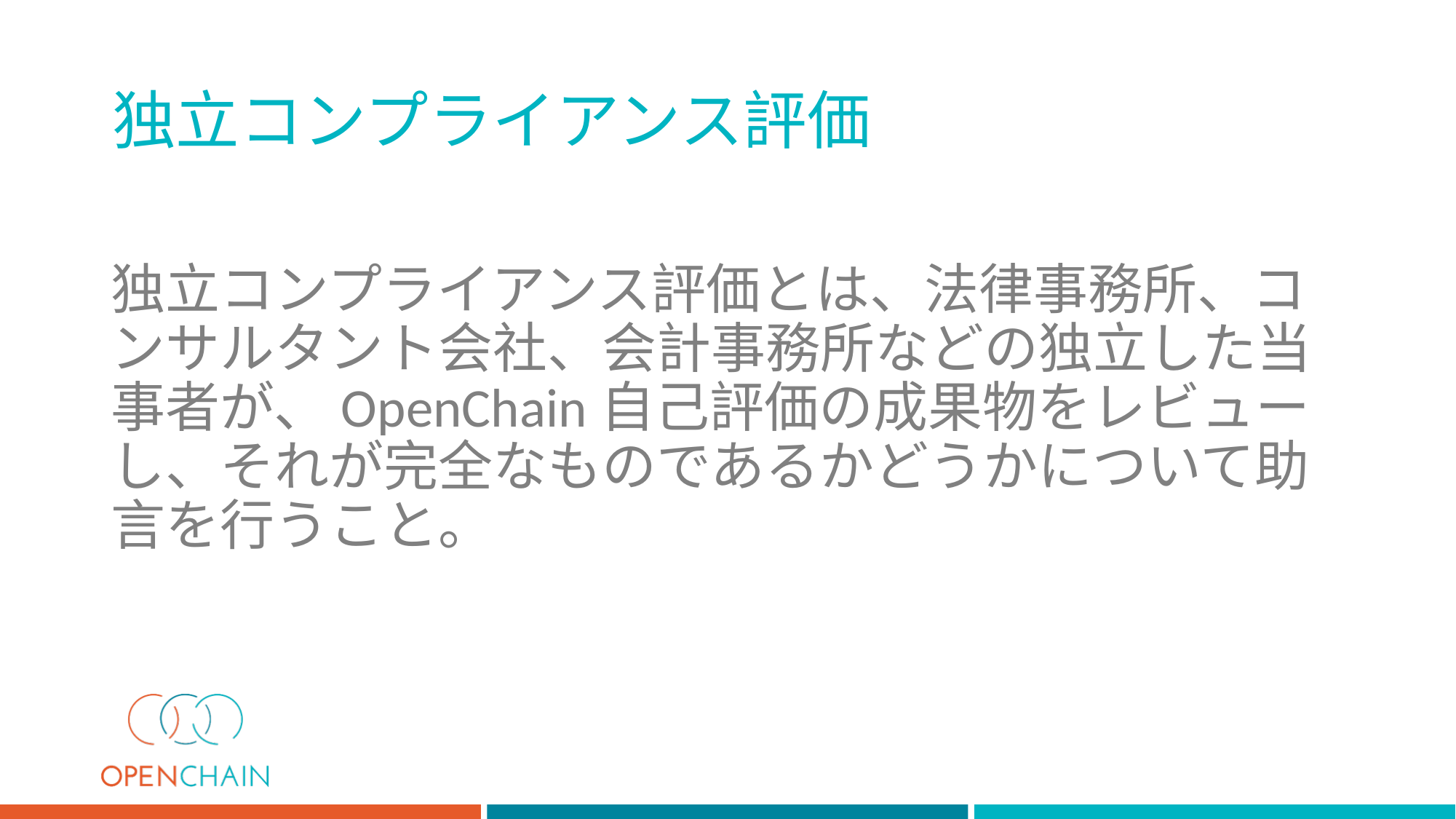

独立コンプライアンス評価
# 独立コンプライアンス評価とは、法律事務所、コンサルタント会社、会計事務所などの独立した当事者が、OpenChain自己評価の成果物をレビューし、それが完全なものであるかどうかについて助言を行うこと。